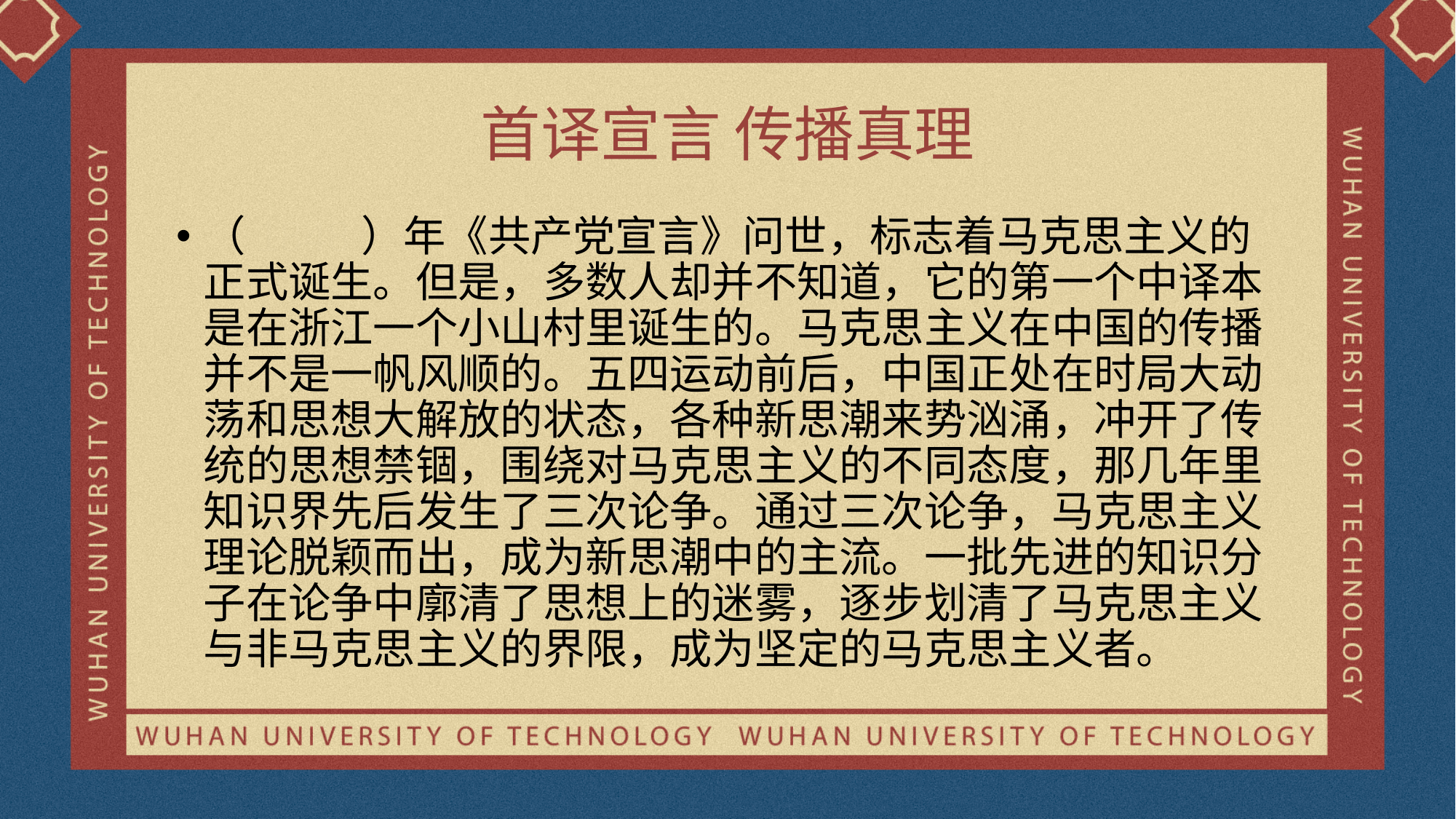

# 首译宣言 传播真理
（1848）年《共产党宣言》问世，标志着马克思主义的正式诞生。但是，多数人却并不知道，它的第一个中译本是在浙江一个小山村里诞生的。马克思主义在中国的传播并不是一帆风顺的。五四运动前后，中国正处在时局大动荡和思想大解放的状态，各种新思潮来势汹涌，冲开了传统的思想禁锢，围绕对马克思主义的不同态度，那几年里知识界先后发生了三次论争。通过三次论争，马克思主义理论脱颖而出，成为新思潮中的主流。一批先进的知识分子在论争中廓清了思想上的迷雾，逐步划清了马克思主义与非马克思主义的界限，成为坚定的马克思主义者。